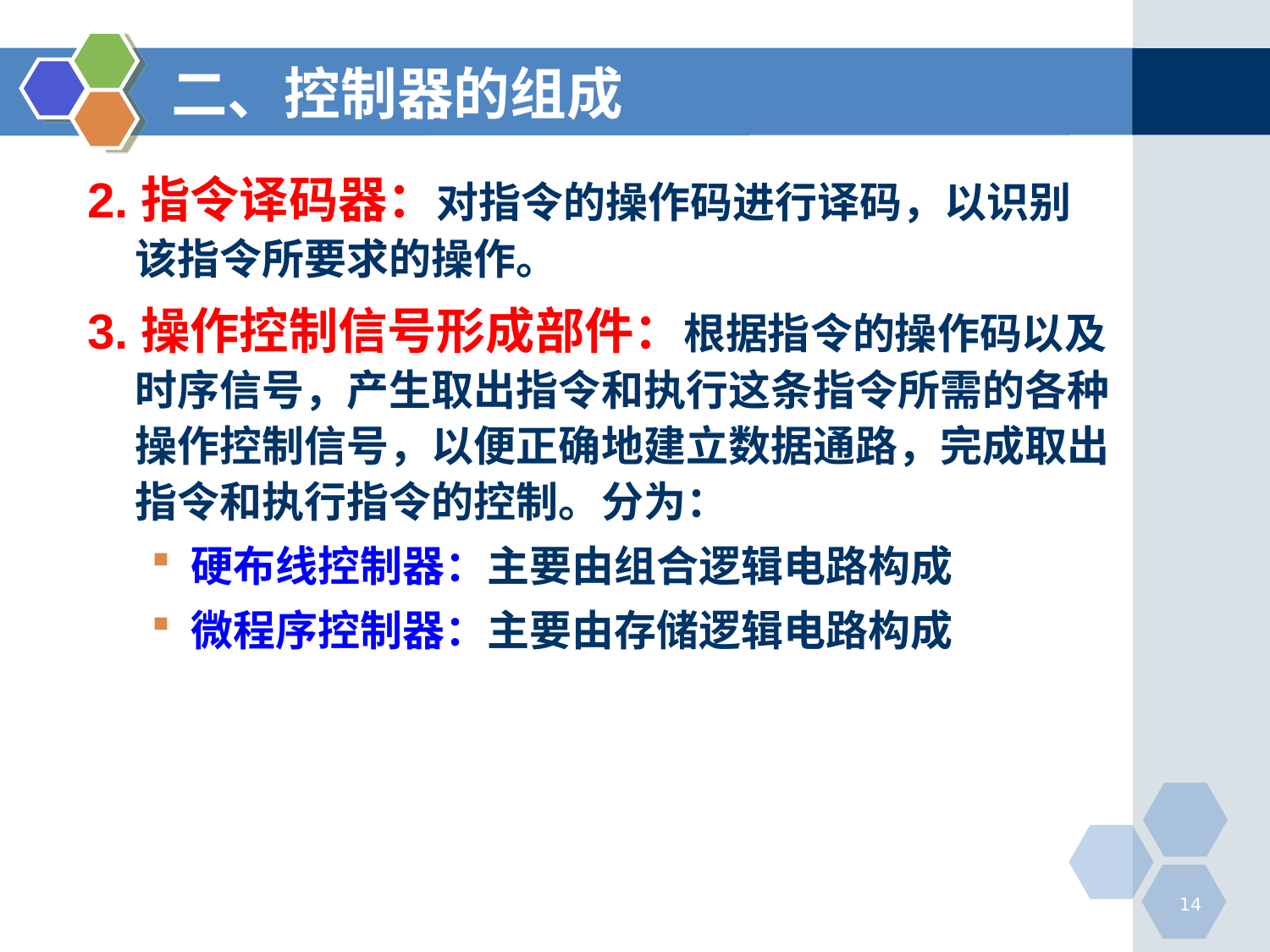

二、控制器的组成
# 7．1．2 控制器的组成
2.指令译码器：对指令的操作码进行译码，以识别该指令所要求的操作。
3.操作控制信号形成部件：根据指令的操作码以及时序信号，产生取出指令和执行这条指令所需的各种操作控制信号，以便正确地建立数据通路，完成取出指令和执行指令的控制。分为：
硬布线控制器：主要由组合逻辑电路构成
微程序控制器：主要由存储逻辑电路构成

14